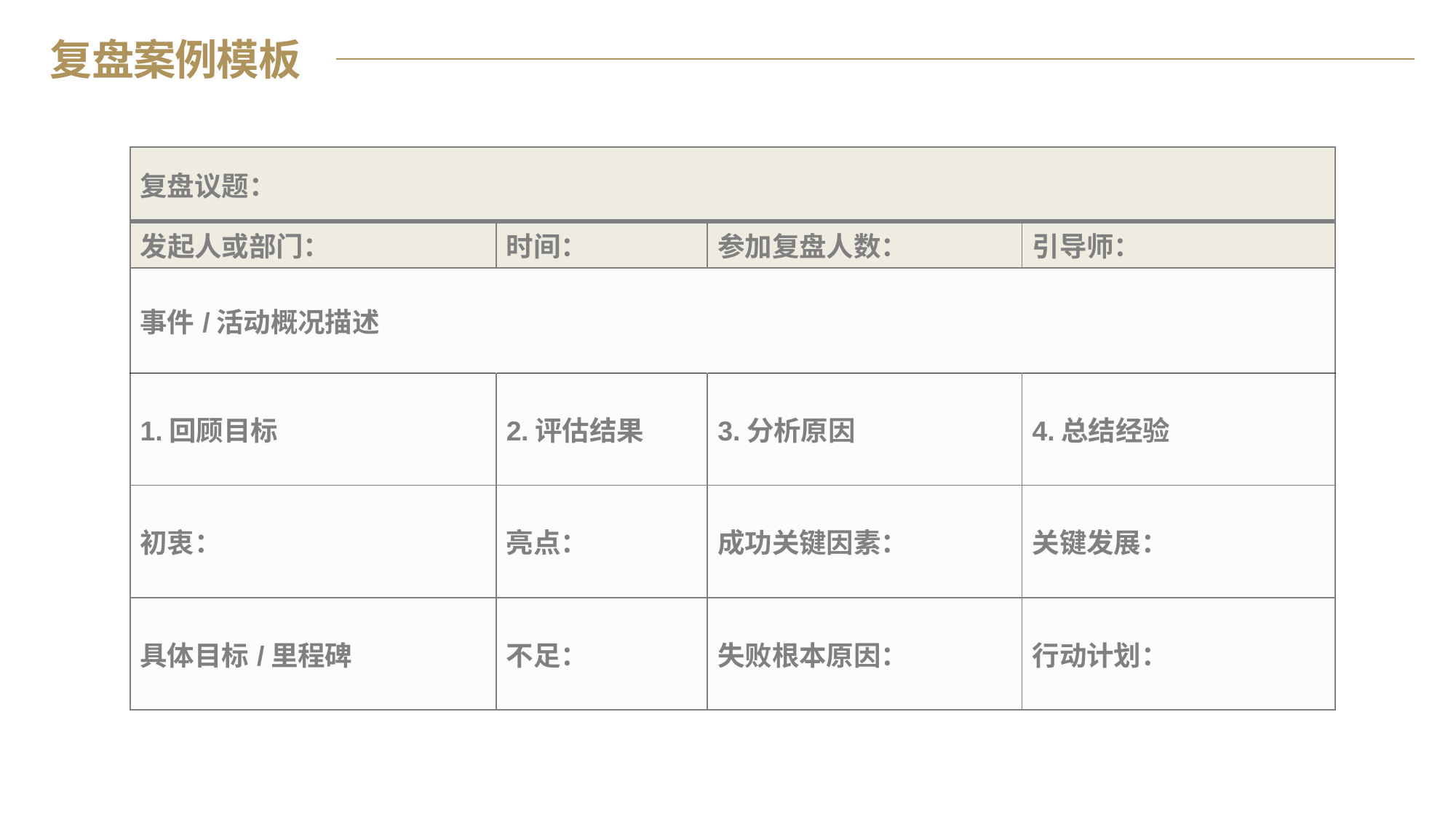

复盘案例模板
| 复盘议题： |  |  |  |
| --- | --- | --- | --- |
| 发起人或部门： | 时间： | 参加复盘人数： | 引导师： |
| 事件/活动概况描述 |  |  |  |
| 1.回顾目标 | 2.评估结果 | 3.分析原因 | 4.总结经验 |
| 初衷： | 亮点： | 成功关键因素： | 关键发展： |
| 具体目标/里程碑 | 不足： | 失败根本原因： | 行动计划： |